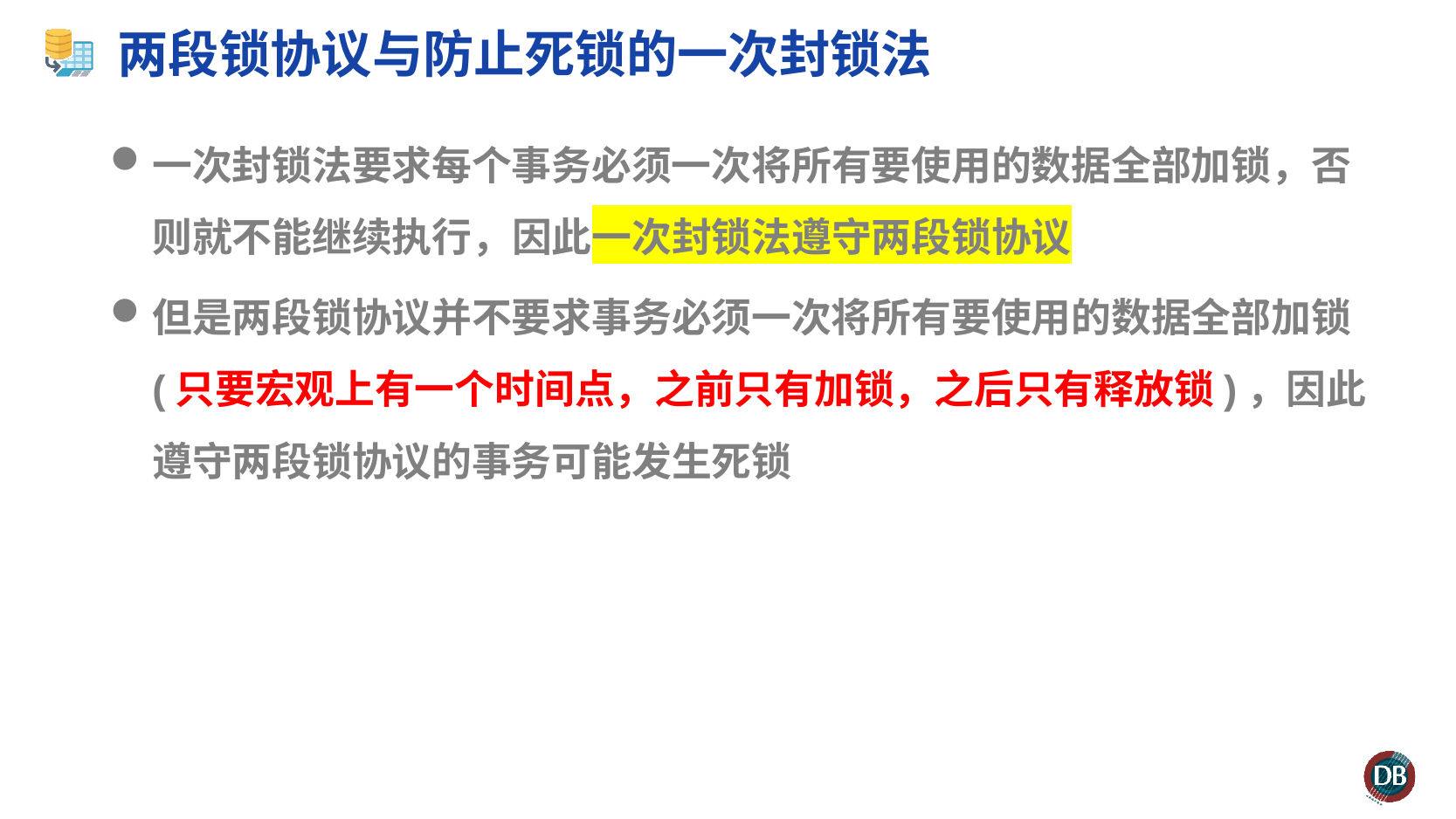

# 两段锁协议与防止死锁的一次封锁法
一次封锁法要求每个事务必须一次将所有要使用的数据全部加锁，否则就不能继续执行，因此一次封锁法遵守两段锁协议
但是两段锁协议并不要求事务必须一次将所有要使用的数据全部加锁(只要宏观上有一个时间点，之前只有加锁，之后只有释放锁)，因此遵守两段锁协议的事务可能发生死锁